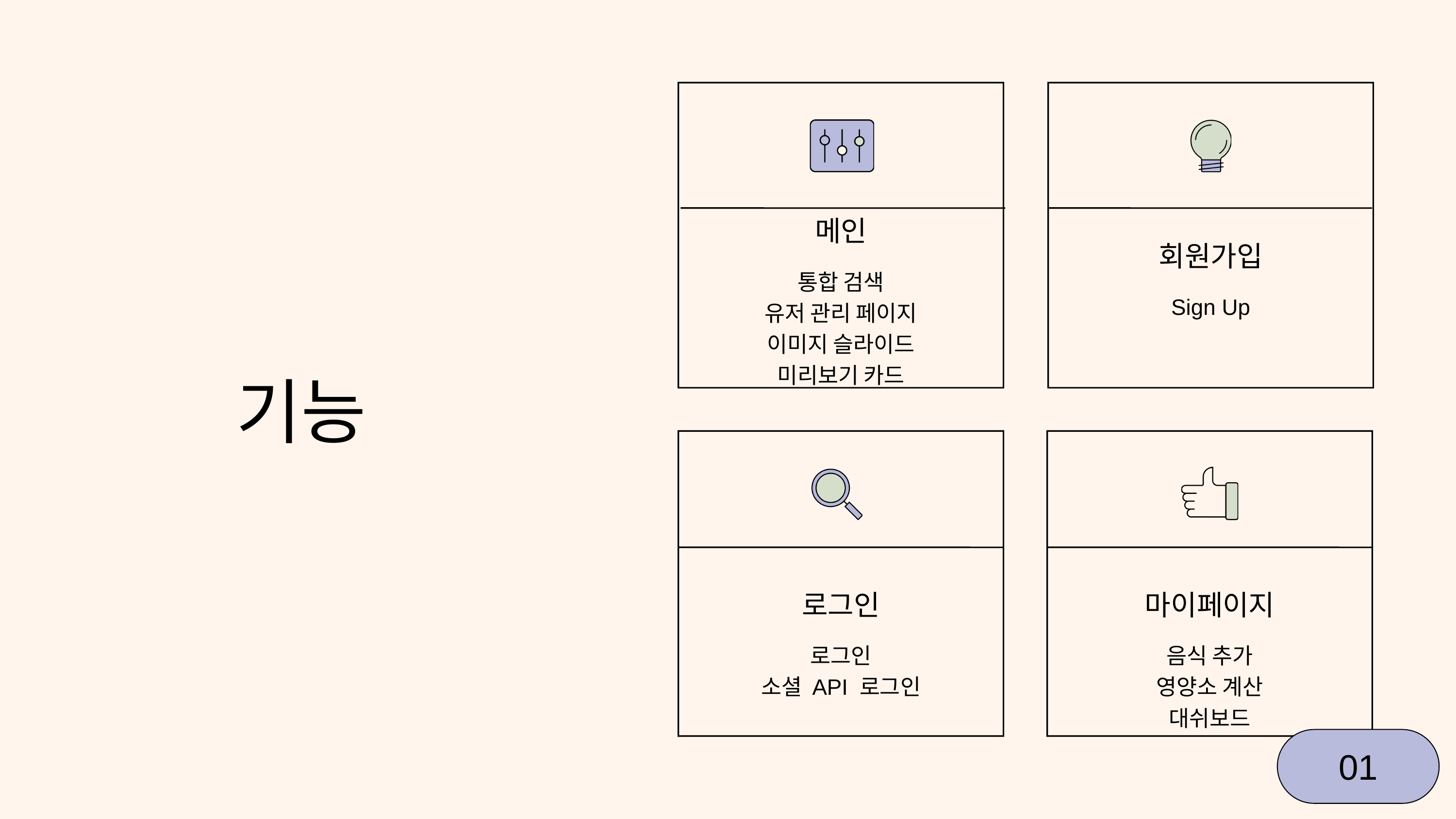

메인
통합 검색
유저 관리 페이지
이미지 슬라이드
미리보기 카드
회원가입
Sign Up
기능

로그인
로그인
소셜 API 로그인
마이페이지
음식 추가
영양소 계산
대쉬보드

01